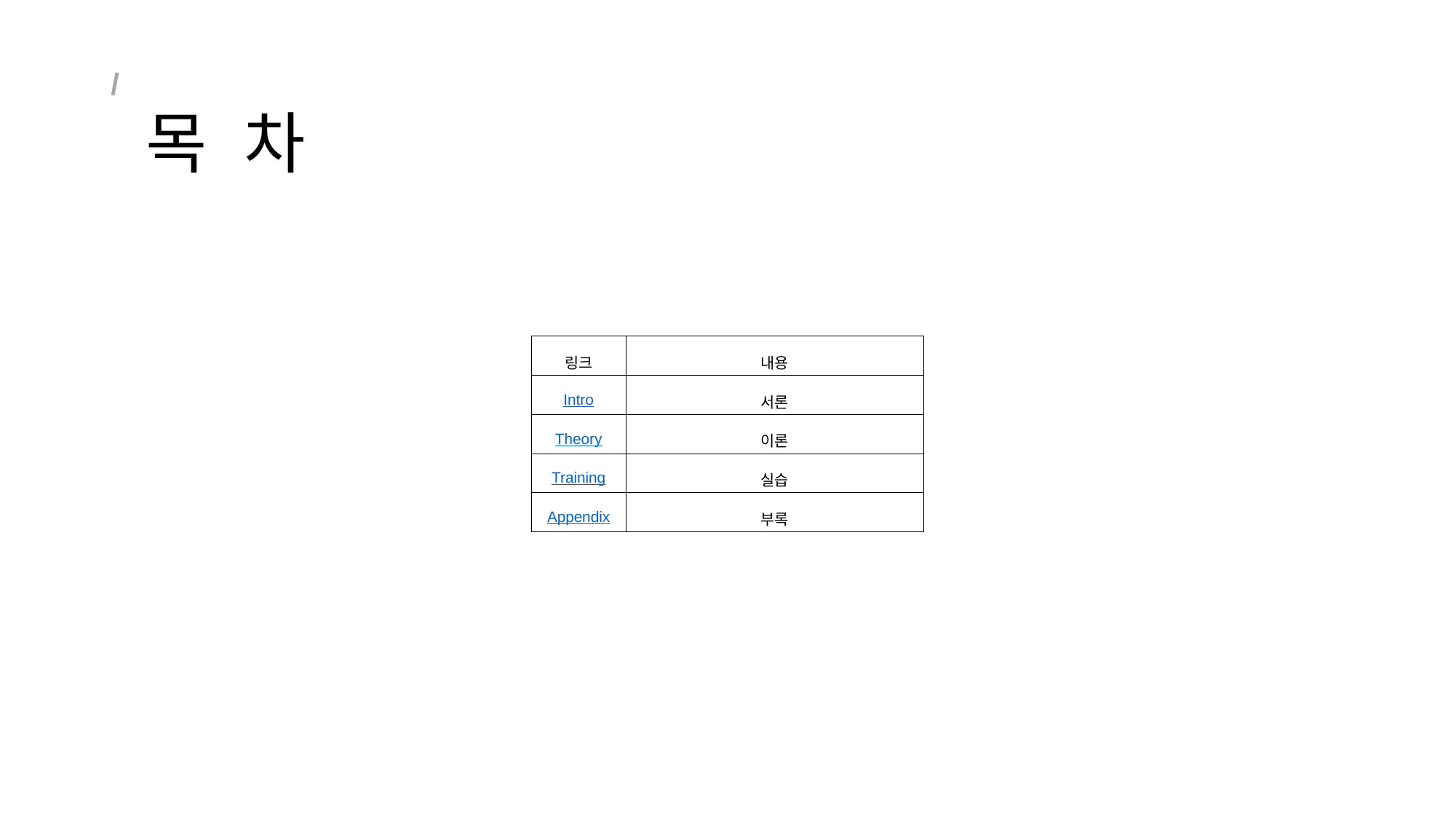

# / 목  차
| 링크 | 내용 |
| --- | --- |
| Intro | 서론 |
| Theory | 이론 |
| Training | 실습 |
| Appendix | 부록 |